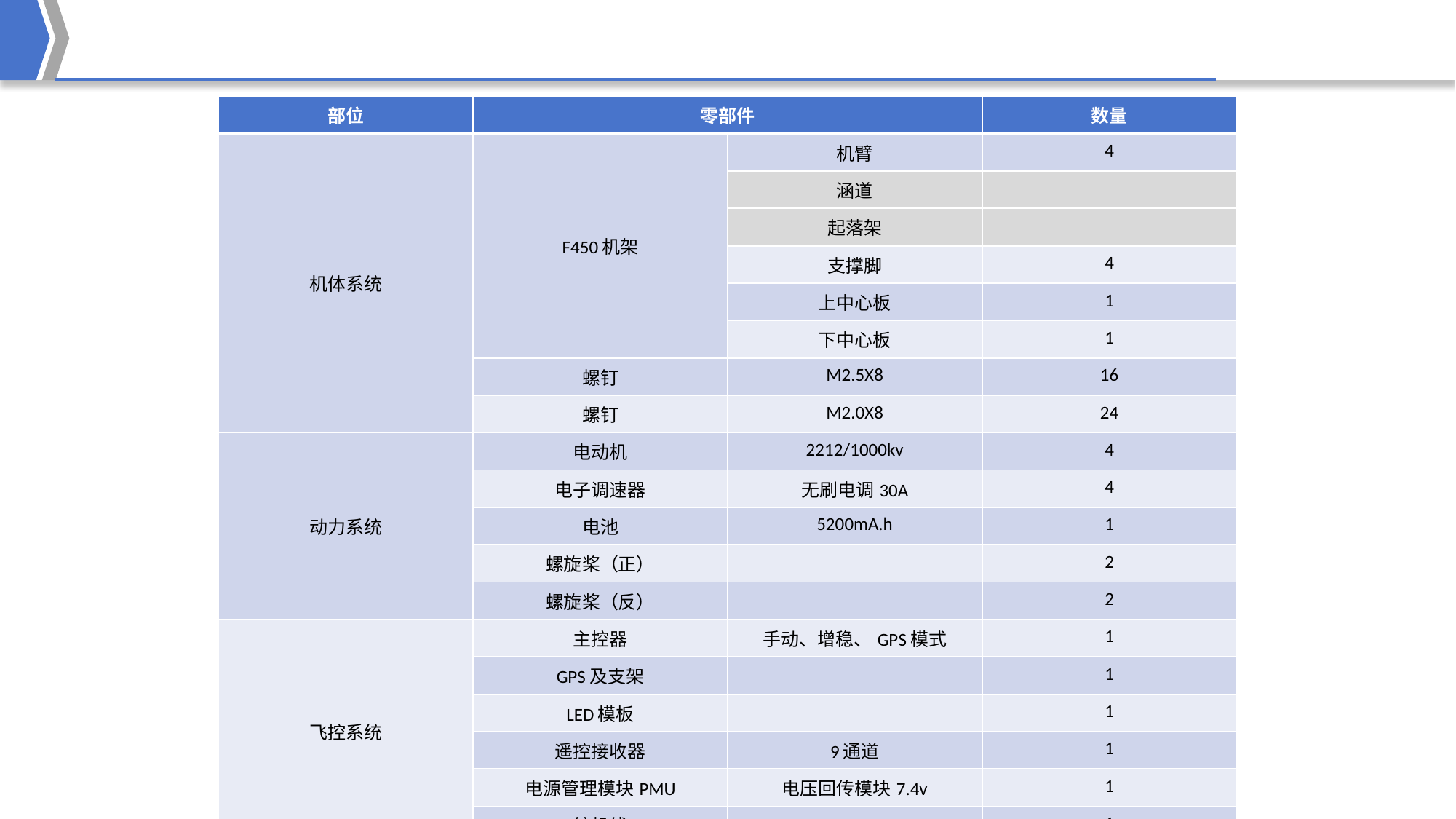

| 部位 | 零部件 |  | 数量 |
| --- | --- | --- | --- |
| 机体系统 | F450机架 | 机臂 | 4 |
|  |  | 涵道 |  |
|  |  | 起落架 |  |
|  |  | 支撑脚 | 4 |
|  |  | 上中心板 | 1 |
|  |  | 下中心板 | 1 |
|  | 螺钉 | M2.5X8 | 16 |
|  | 螺钉 | M2.0X8 | 24 |
| 动力系统 | 电动机 | 2212/1000kv | 4 |
|  | 电子调速器 | 无刷电调30A | 4 |
|  | 电池 | 5200mA.h | 1 |
|  | 螺旋桨（正） |  | 2 |
|  | 螺旋桨（反） |  | 2 |
| 飞控系统 | 主控器 | 手动、增稳、GPS模式 | 1 |
|  | GPS及支架 |  | 1 |
|  | LED模板 |  | 1 |
|  | 遥控接收器 | 9通道 | 1 |
|  | 电源管理模块PMU | 电压回传模块7.4v | 1 |
|  | 舵机线 |  | 1 |
| 遥控系统 | 遥控器 | 9通道、2.4GHz传输 | 1 |